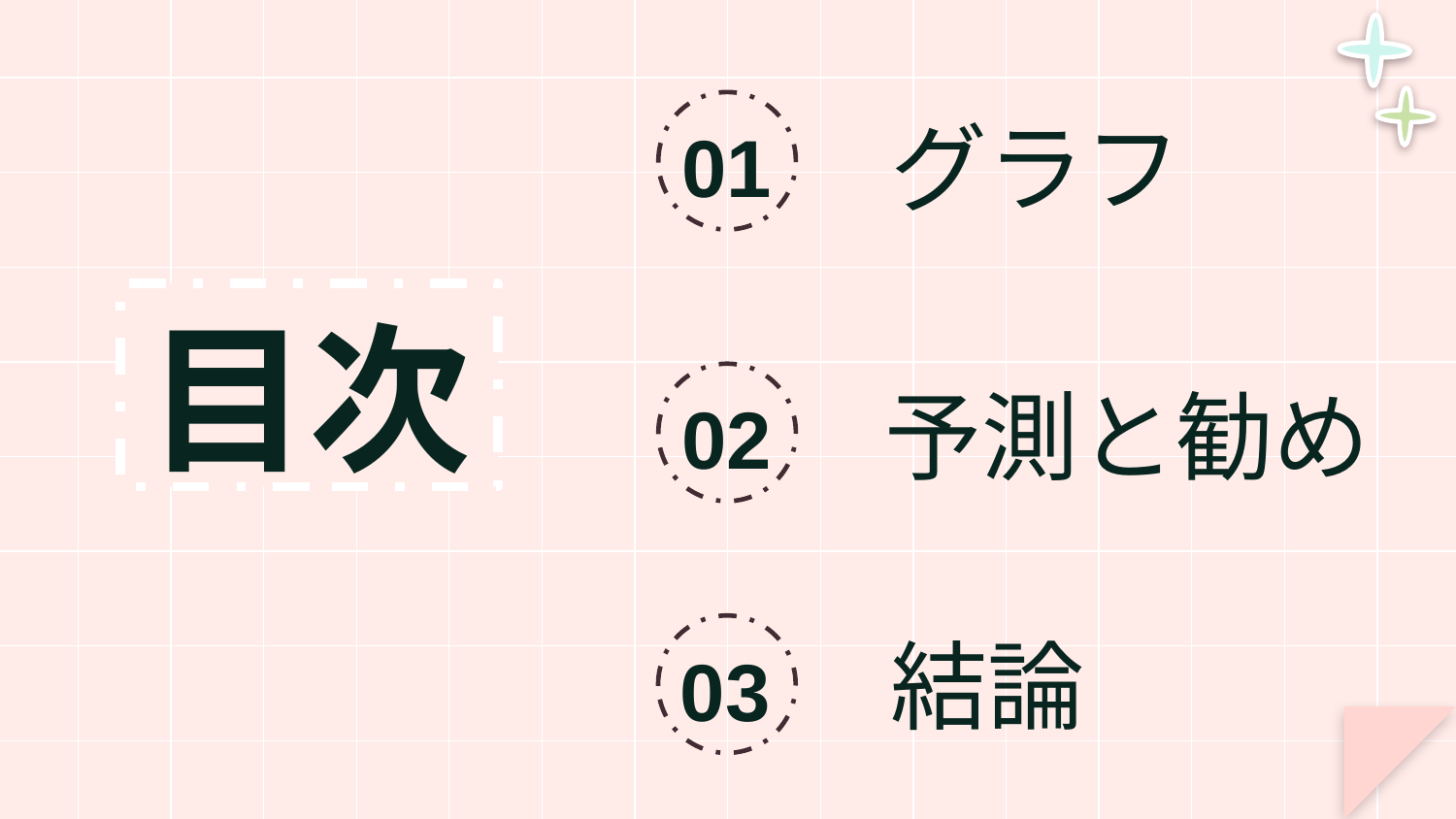

グラフ

01
# 目次
 予測と勧め

02
結論

03